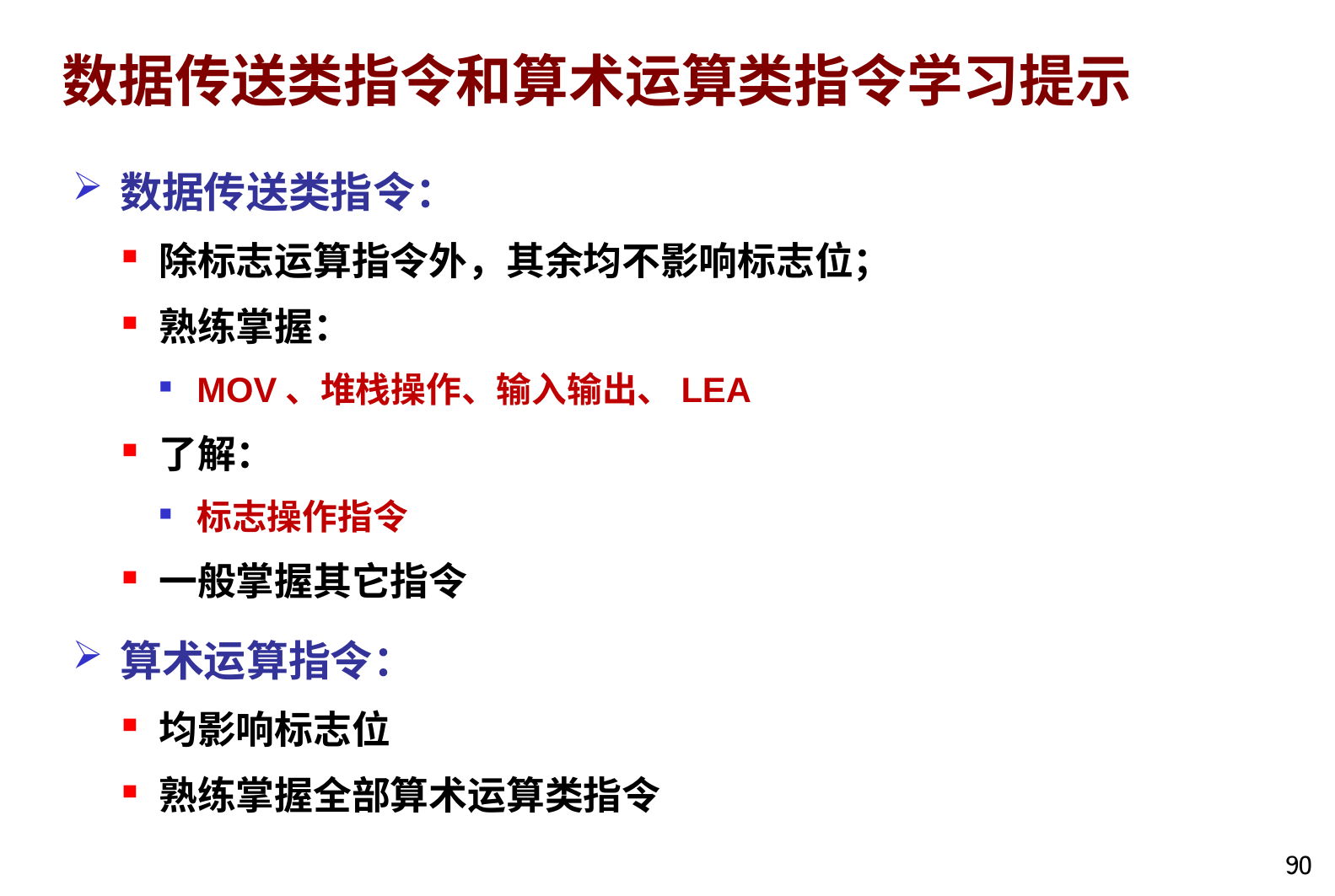

# 数据传送类指令和算术运算类指令学习提示
数据传送类指令：
除标志运算指令外，其余均不影响标志位；
熟练掌握：
MOV、堆栈操作、输入输出、LEA
了解：
标志操作指令
一般掌握其它指令
算术运算指令：
均影响标志位
熟练掌握全部算术运算类指令
90